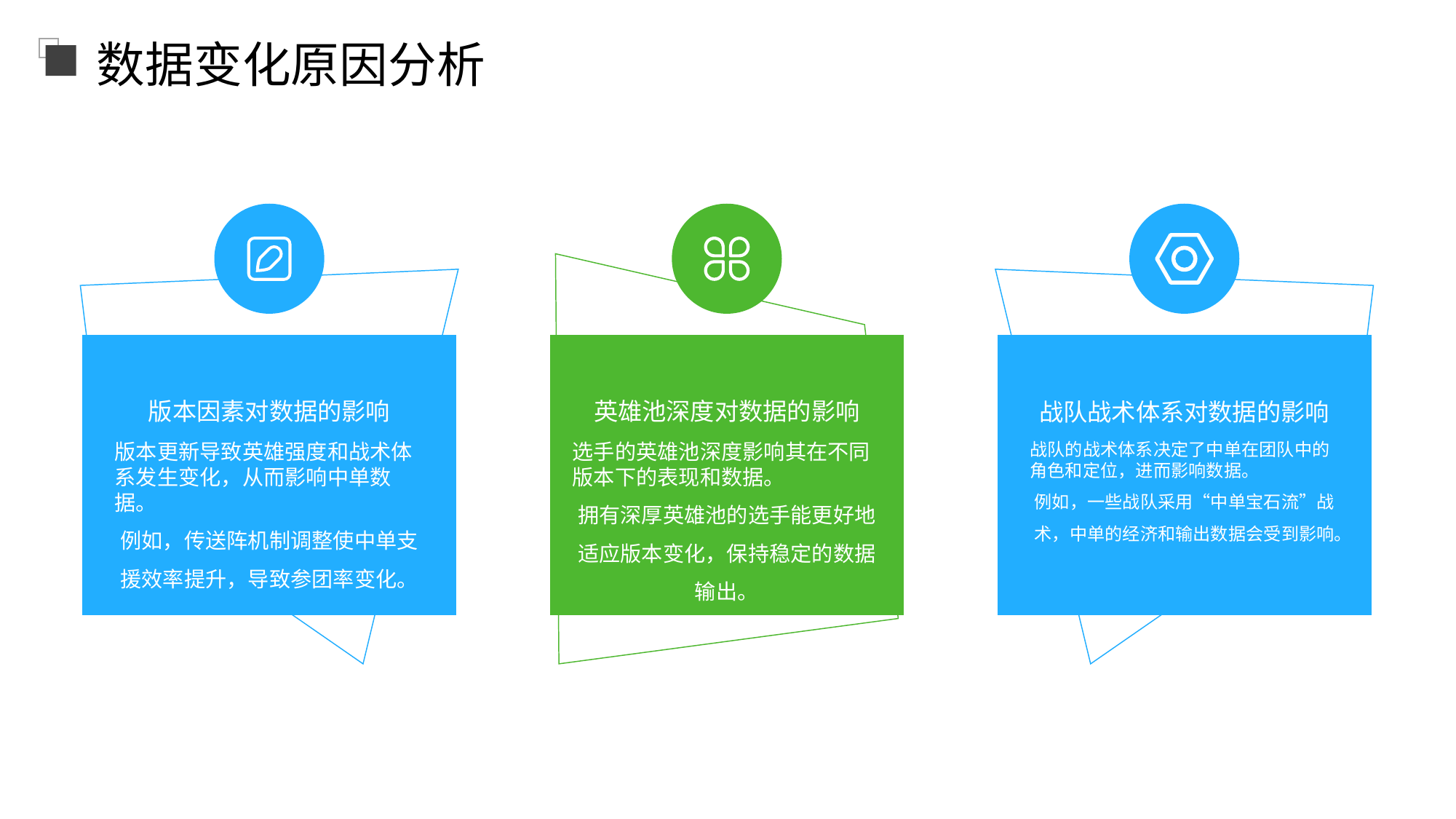

数据变化原因分析

版本因素对数据的影响
英雄池深度对数据的影响
战队战术体系对数据的影响
版本更新导致英雄强度和战术体系发生变化，从而影响中单数据。
例如，传送阵机制调整使中单支援效率提升，导致参团率变化。
选手的英雄池深度影响其在不同版本下的表现和数据。
拥有深厚英雄池的选手能更好地适应版本变化，保持稳定的数据输出。
战队的战术体系决定了中单在团队中的角色和定位，进而影响数据。
例如，一些战队采用“中单宝石流”战术，中单的经济和输出数据会受到影响。